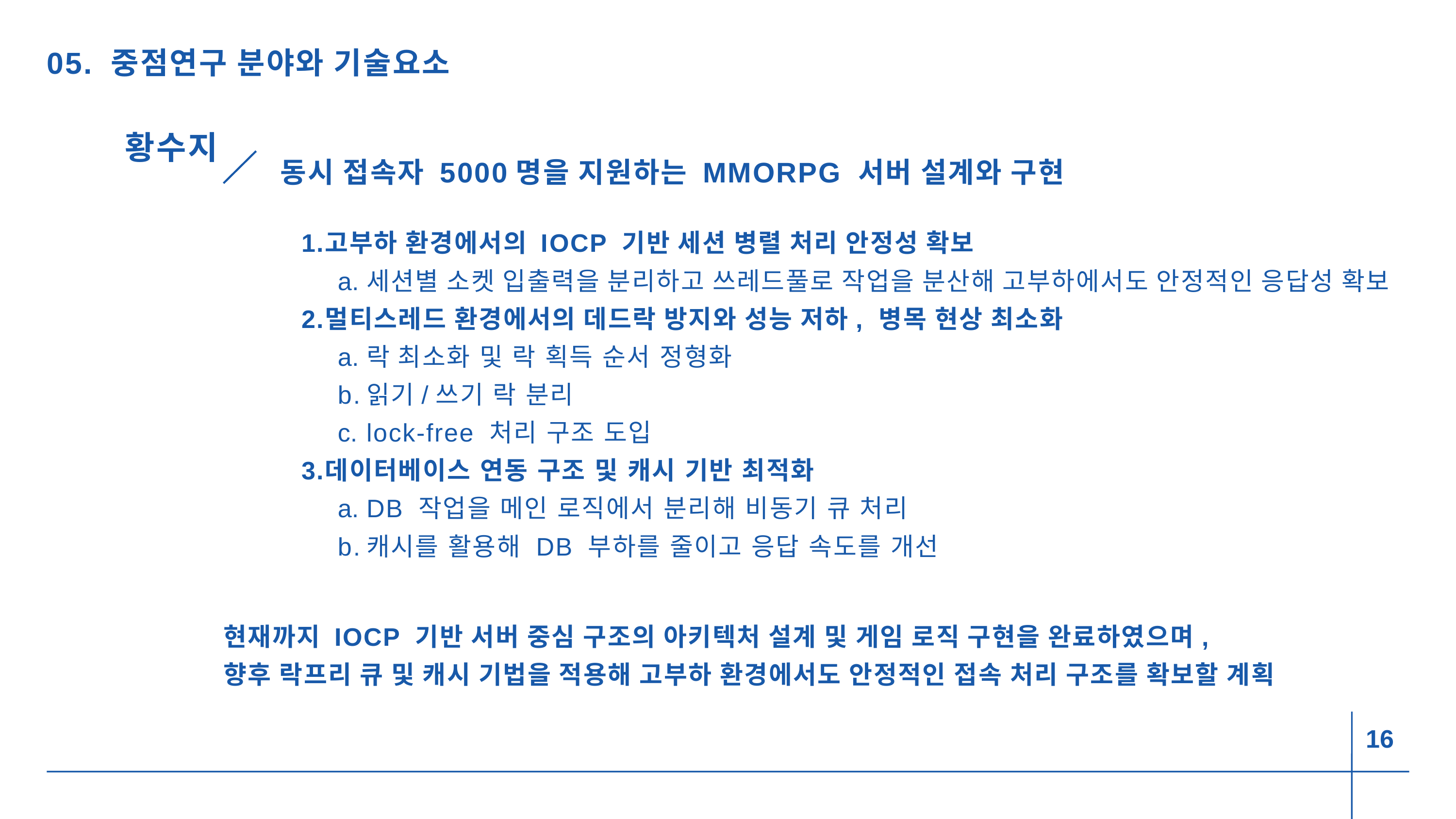

05. 중점연구 분야와 기술요소
황수지

동시 접속자 5000명을 지원하는 MMORPG 서버 설계와 구현

고부하 환경에서의 IOCP 기반 세션 병렬 처리 안정성 확보
세션별 소켓 입출력을 분리하고 쓰레드풀로 작업을 분산해 고부하에서도 안정적인 응답성 확보
멀티스레드 환경에서의 데드락 방지와 성능 저하, 병목 현상 최소화
락 최소화 및 락 획득 순서 정형화
읽기/쓰기 락 분리
lock-free 처리 구조 도입
데이터베이스 연동 구조 및 캐시 기반 최적화
DB 작업을 메인 로직에서 분리해 비동기 큐 처리
캐시를 활용해 DB 부하를 줄이고 응답 속도를 개선

현재까지 IOCP 기반 서버 중심 구조의 아키텍처 설계 및 게임 로직 구현을 완료하였으며,
향후 락프리 큐 및 캐시 기법을 적용해 고부하 환경에서도 안정적인 접속 처리 구조를 확보할 계획

16